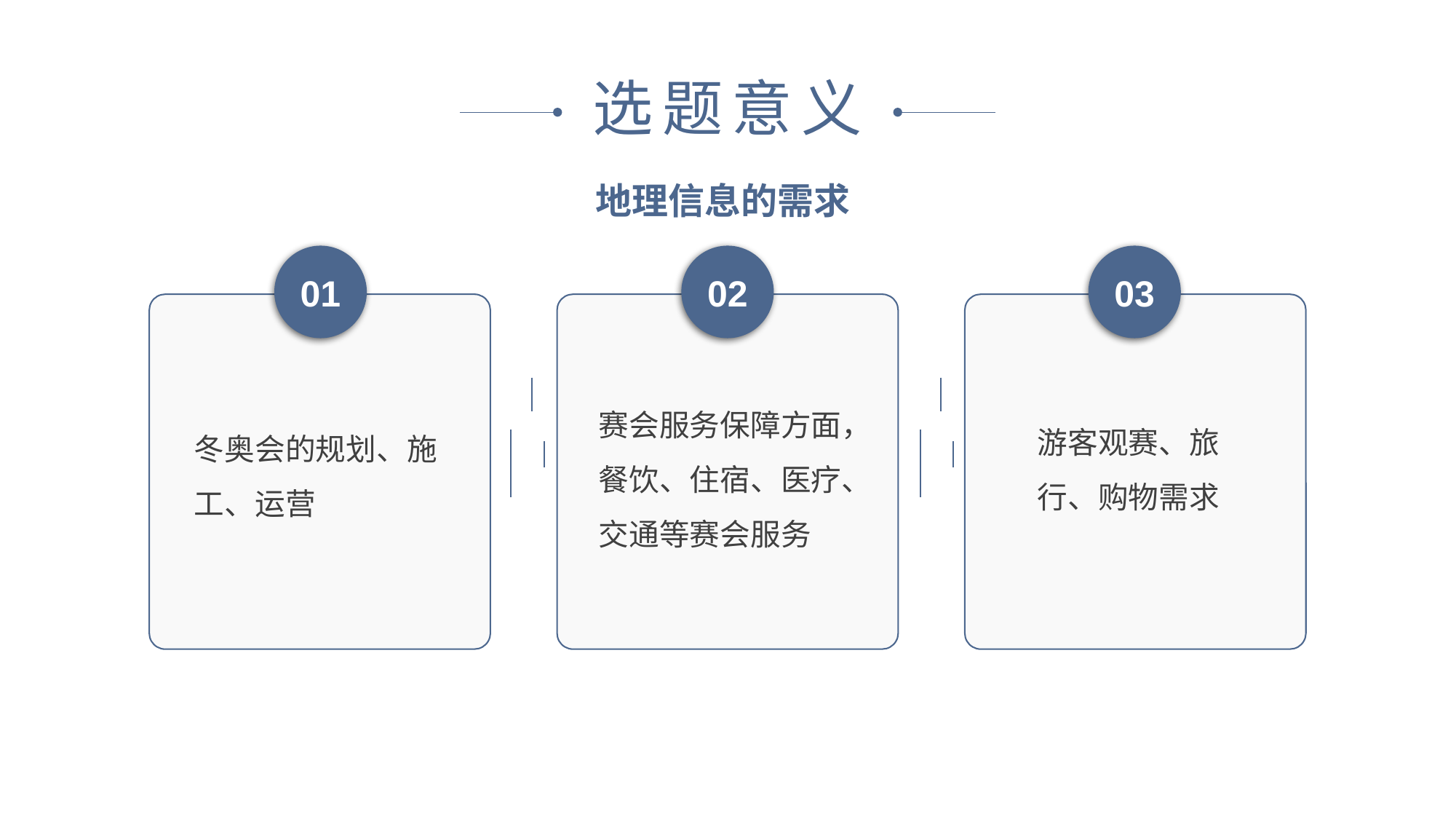

选题意义
地理信息的需求
01
02
03

赛会服务保障方面，餐饮、住宿、医疗、交通等赛会服务
游客观赛、旅行、购物需求
冬奥会的规划、施工、运营